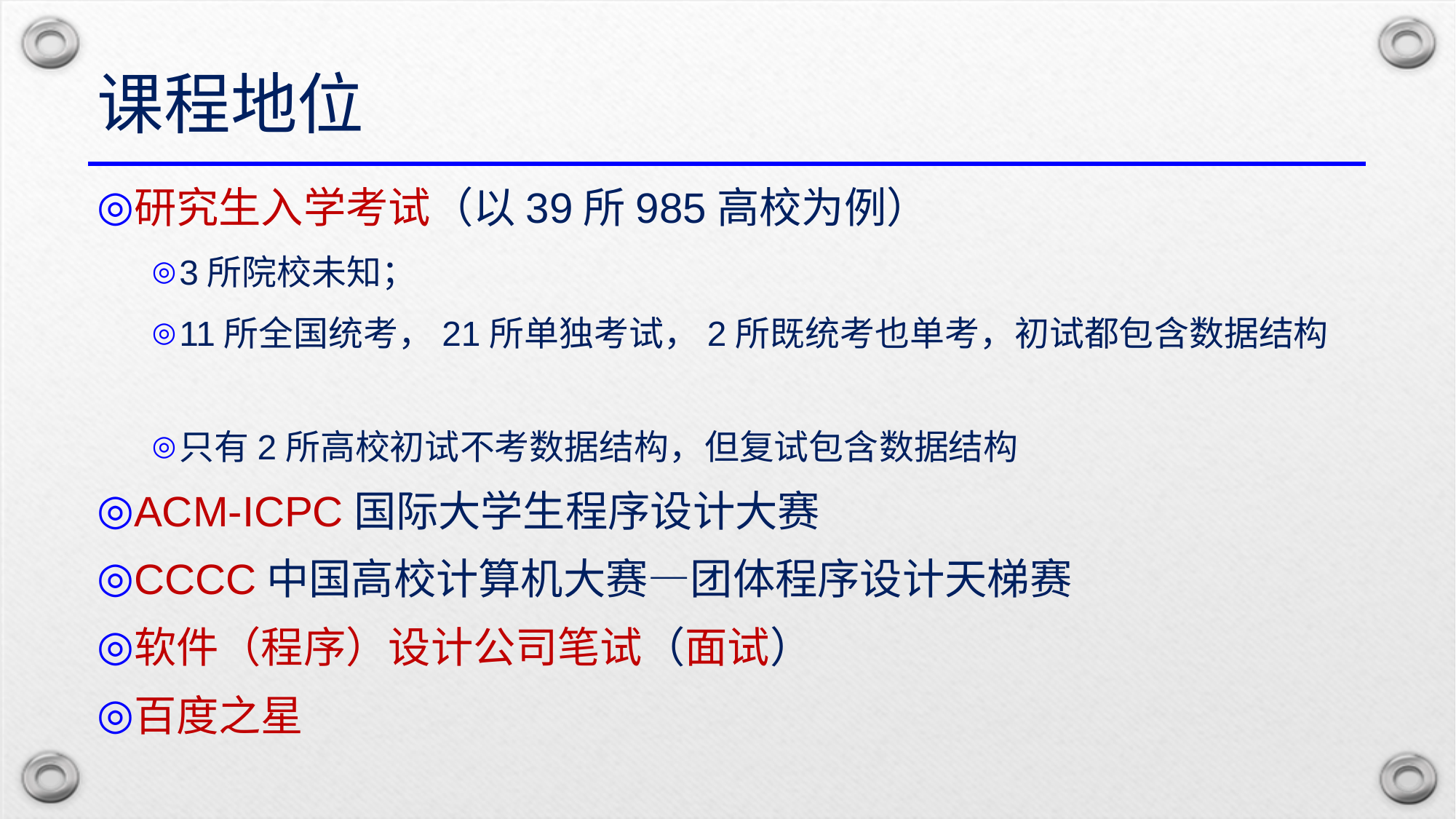

# 课程地位
研究生入学考试（以39所985高校为例）
3所院校未知；
11所全国统考，21所单独考试，2所既统考也单考，初试都包含数据结构
只有2所高校初试不考数据结构，但复试包含数据结构
ACM-ICPC国际大学生程序设计大赛
CCCC中国高校计算机大赛—团体程序设计天梯赛
软件（程序）设计公司笔试（面试）
百度之星